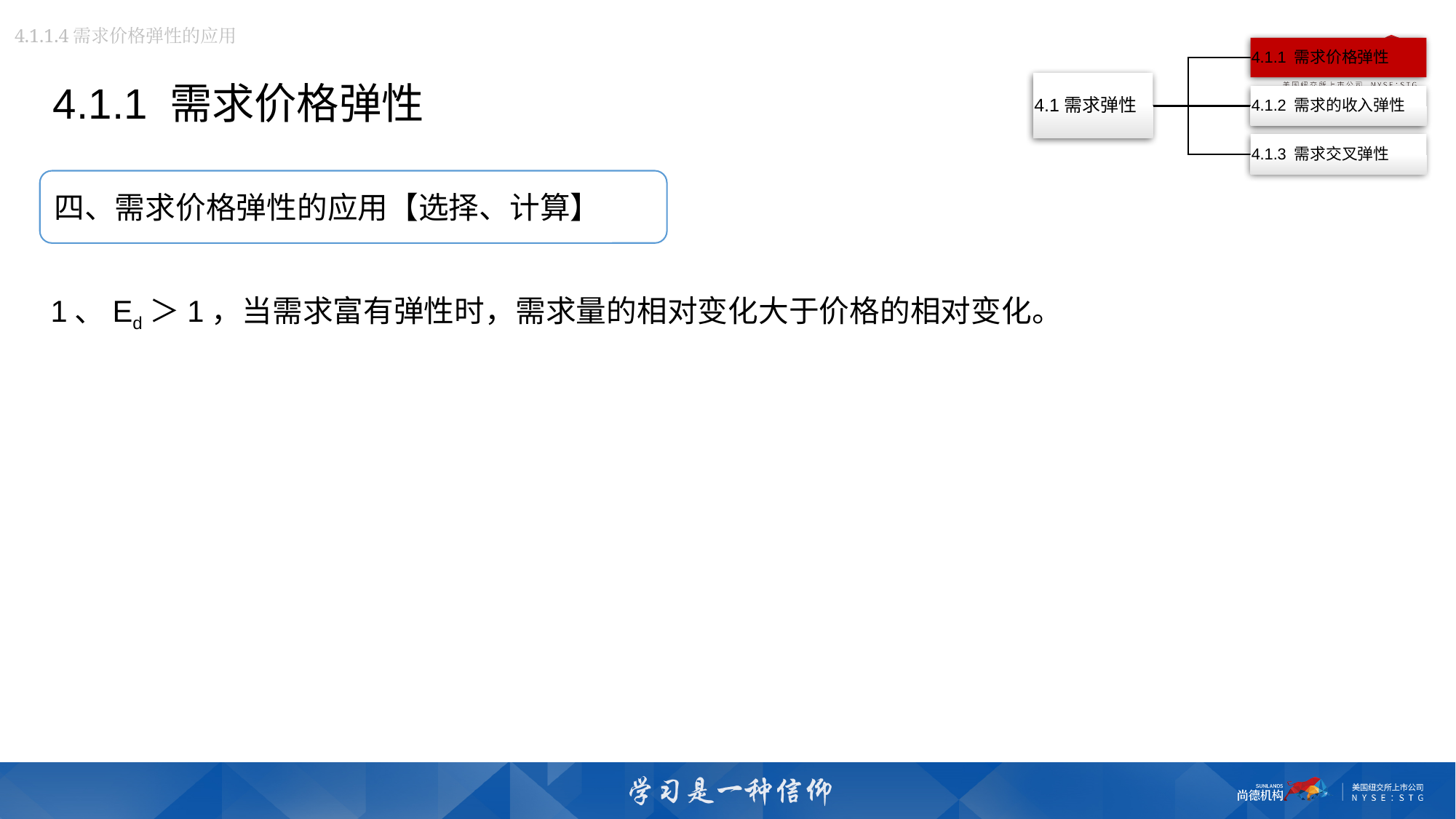

4.1需求弹性
4.1.1 需求价格弹性
4.1.2 需求的收入弹性
4.1.3 需求交叉弹性
4.1.1.4需求价格弹性的应用
4.1.1 需求价格弹性
四、需求价格弹性的应用【选择、计算】
1、Ed＞1，当需求富有弹性时，需求量的相对变化大于价格的相对变化。